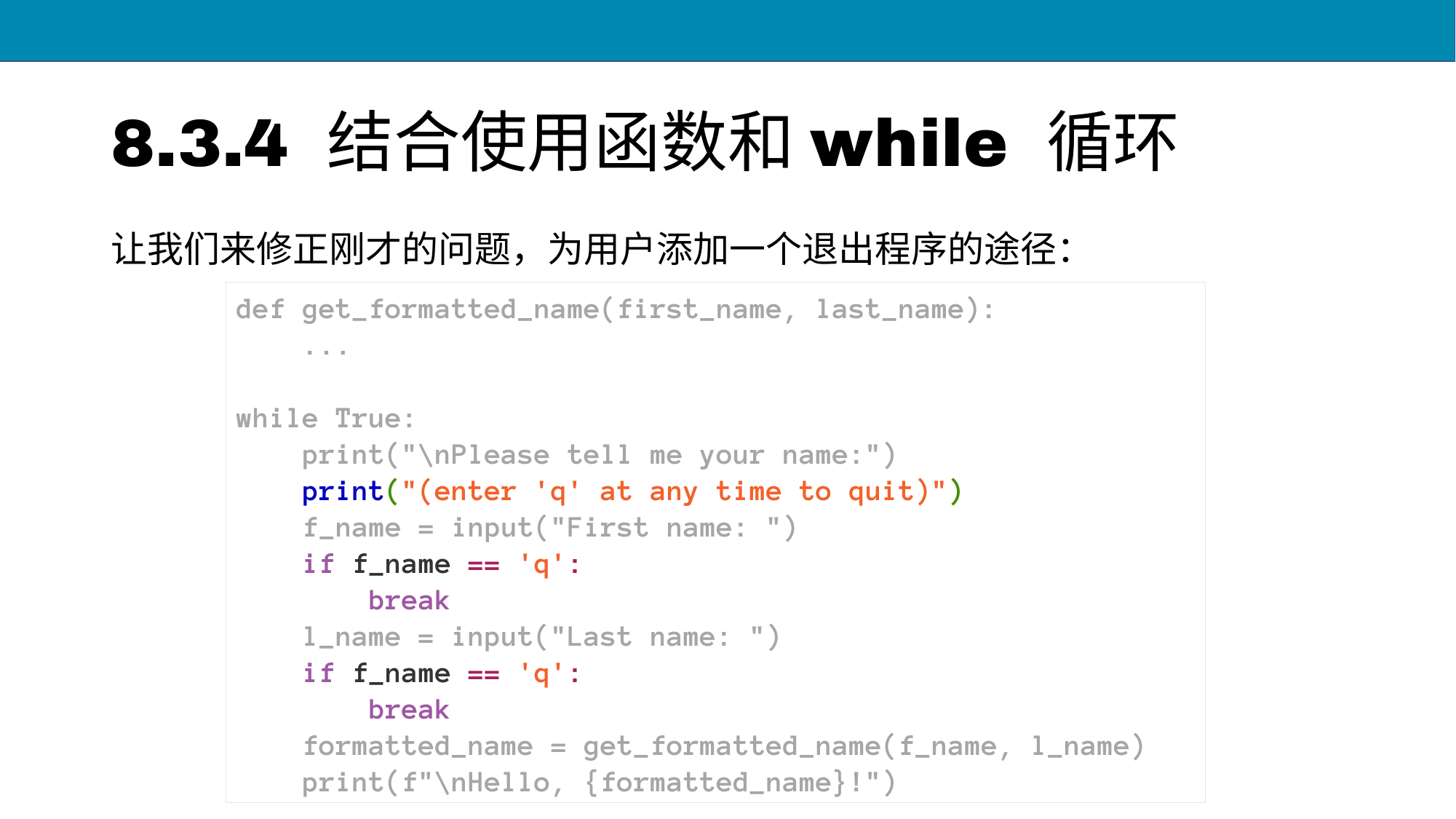

# 8.3.4 结合使用函数和while 循环
让我们来修正刚才的问题，为用户添加一个退出程序的途径：
def get_formatted_name(first_name, last_name):
    ...
while True:
    print("\nPlease tell me your name:")
    print("(enter 'q' at any time to quit)")
    f_name = input("First name: ")
    if f_name == 'q':
        break
    l_name = input("Last name: ")
    if f_name == 'q':
        break
    formatted_name = get_formatted_name(f_name, l_name)
    print(f"\nHello, {formatted_name}!")